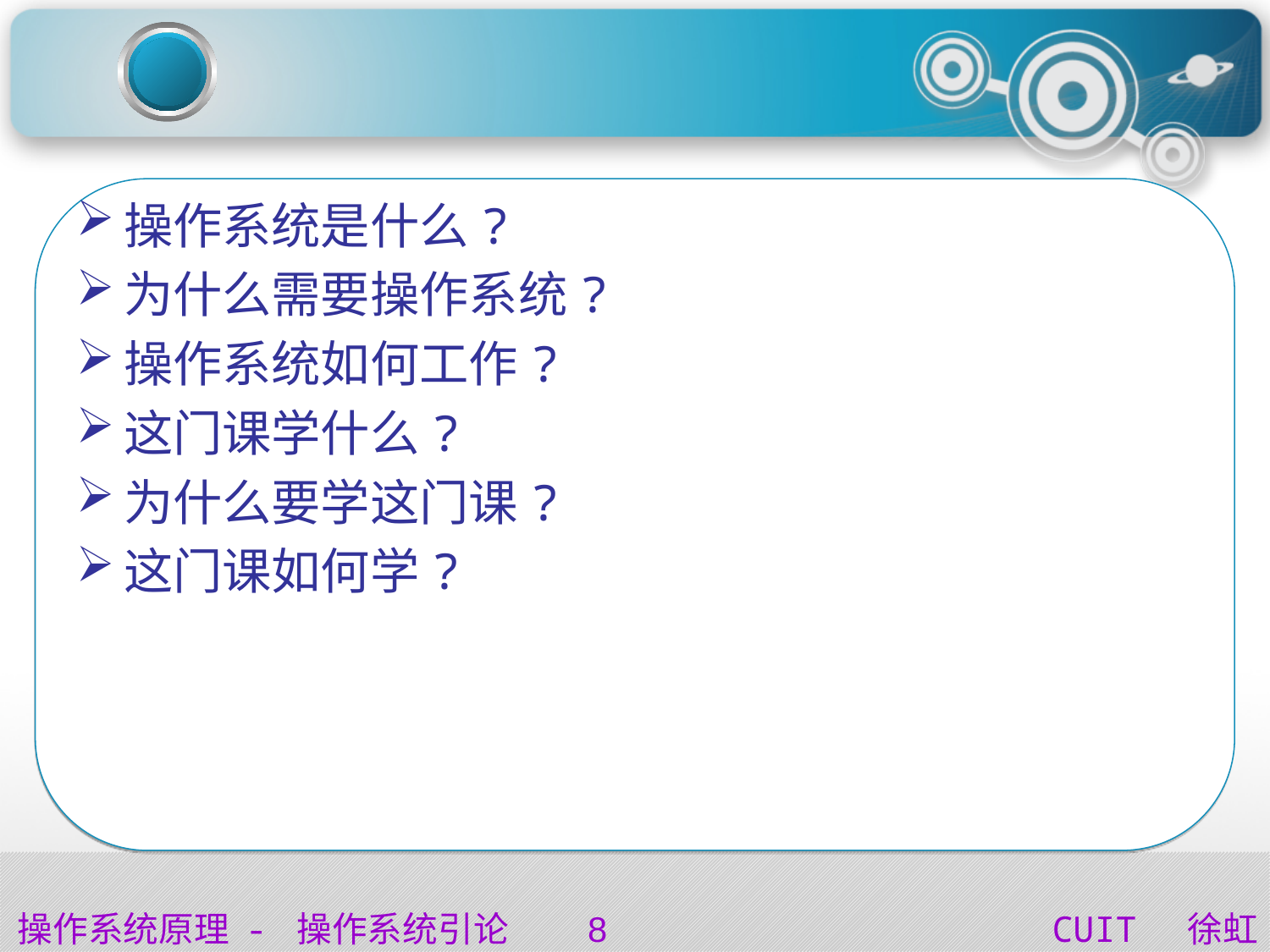

#
操作系统是什么?
为什么需要操作系统?
操作系统如何工作?
这门课学什么?
为什么要学这门课?
这门课如何学?